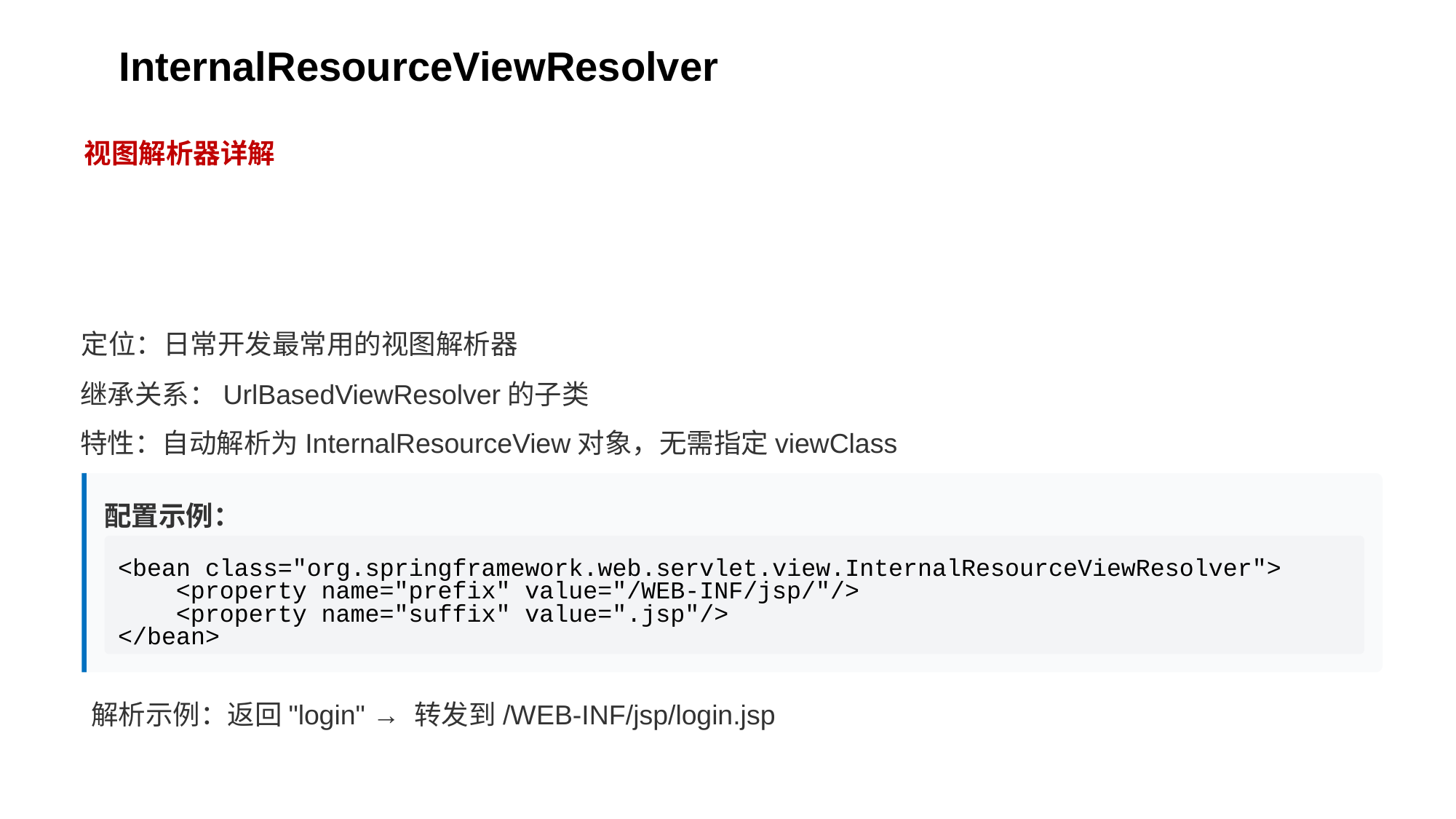

InternalResourceViewResolver
视图解析器详解
定位：日常开发最常用的视图解析器
继承关系：UrlBasedViewResolver的子类
特性：自动解析为InternalResourceView对象，无需指定viewClass

配置示例：

<bean class="org.springframework.web.servlet.view.InternalResourceViewResolver">
    <property name="prefix" value="/WEB-INF/jsp/"/>
    <property name="suffix" value=".jsp"/>
</bean>
解析示例：返回"login" → 转发到/WEB-INF/jsp/login.jsp